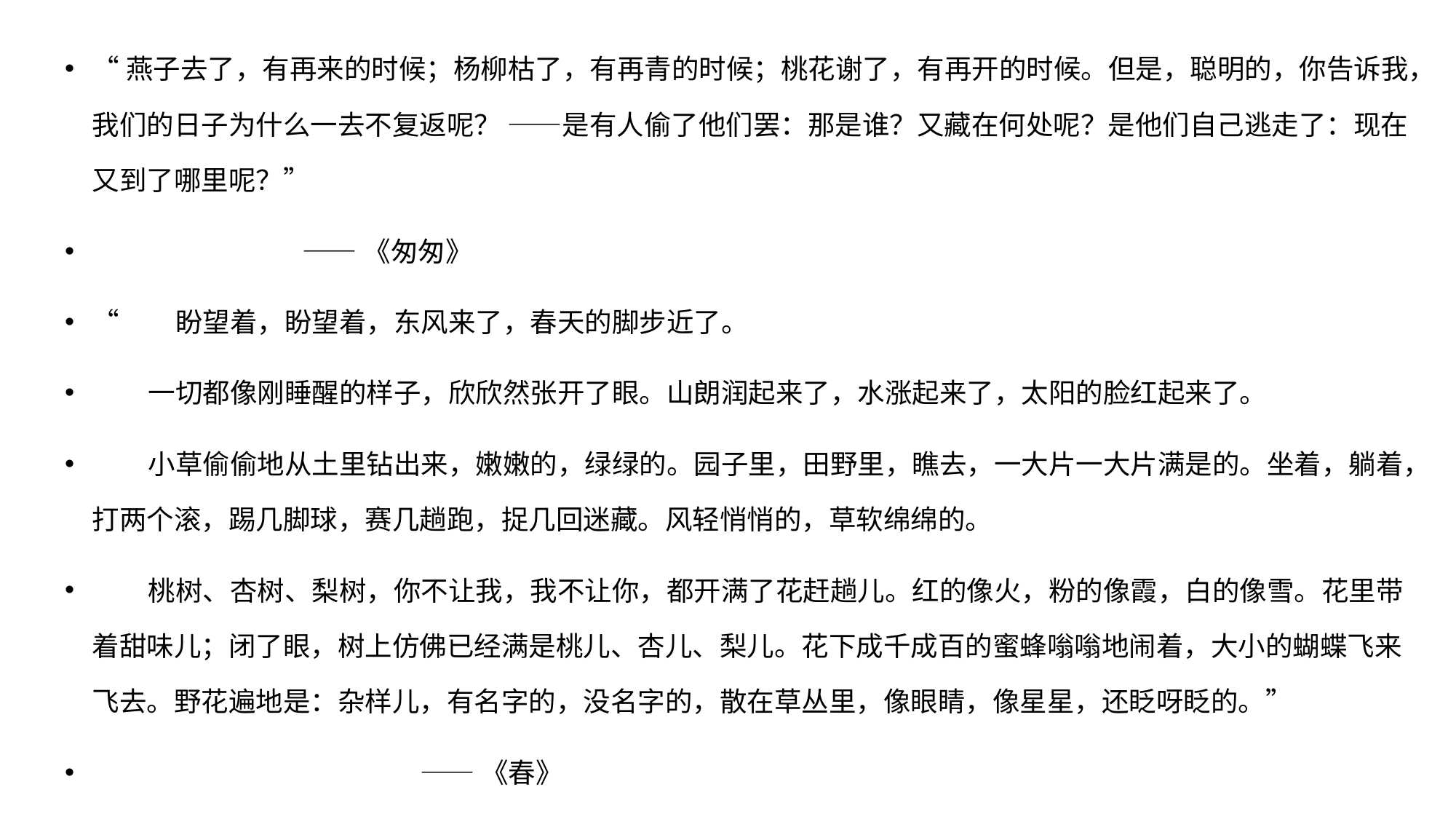

“燕子去了，有再来的时候；杨柳枯了，有再青的时候；桃花谢了，有再开的时候。但是，聪明的，你告诉我，我们的日子为什么一去不复返呢？ ——是有人偷了他们罢：那是谁？又藏在何处呢？是他们自己逃走了：现在又到了哪里呢？”
                                  ——《匆匆》
“        盼望着，盼望着，东风来了，春天的脚步近了。
        一切都像刚睡醒的样子，欣欣然张开了眼。山朗润起来了，水涨起来了，太阳的脸红起来了。
        小草偷偷地从土里钻出来，嫩嫩的，绿绿的。园子里，田野里，瞧去，一大片一大片满是的。坐着，躺着，打两个滚，踢几脚球，赛几趟跑，捉几回迷藏。风轻悄悄的，草软绵绵的。
        桃树、杏树、梨树，你不让我，我不让你，都开满了花赶趟儿。红的像火，粉的像霞，白的像雪。花里带着甜味儿；闭了眼，树上仿佛已经满是桃儿、杏儿、梨儿。花下成千成百的蜜蜂嗡嗡地闹着，大小的蝴蝶飞来飞去。野花遍地是：杂样儿，有名字的，没名字的，散在草丛里，像眼睛，像星星，还眨呀眨的。”
                                                     ——《春》
#